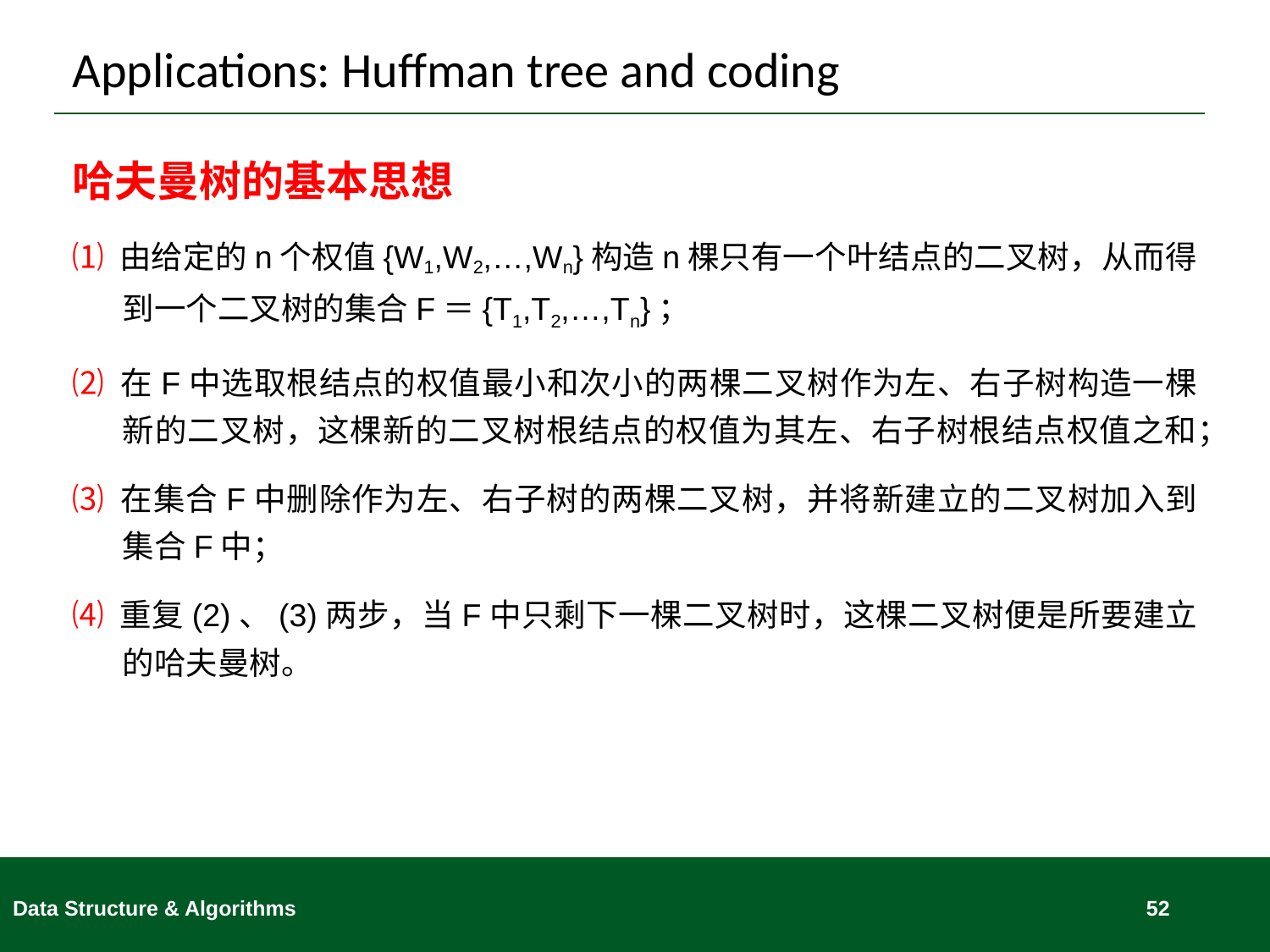

# Applications: Huffman tree and coding
哈夫曼树的基本思想
⑴ 由给定的n个权值{W1,W2,…,Wn}构造n棵只有一个叶结点的二叉树，从而得到一个二叉树的集合F＝{T1,T2,…,Tn}；
⑵ 在F中选取根结点的权值最小和次小的两棵二叉树作为左、右子树构造一棵新的二叉树，这棵新的二叉树根结点的权值为其左、右子树根结点权值之和；
⑶ 在集合F中删除作为左、右子树的两棵二叉树，并将新建立的二叉树加入到集合F中；
⑷ 重复(2)、(3)两步，当F中只剩下一棵二叉树时，这棵二叉树便是所要建立的哈夫曼树。

Data Structure & Algorithms
52